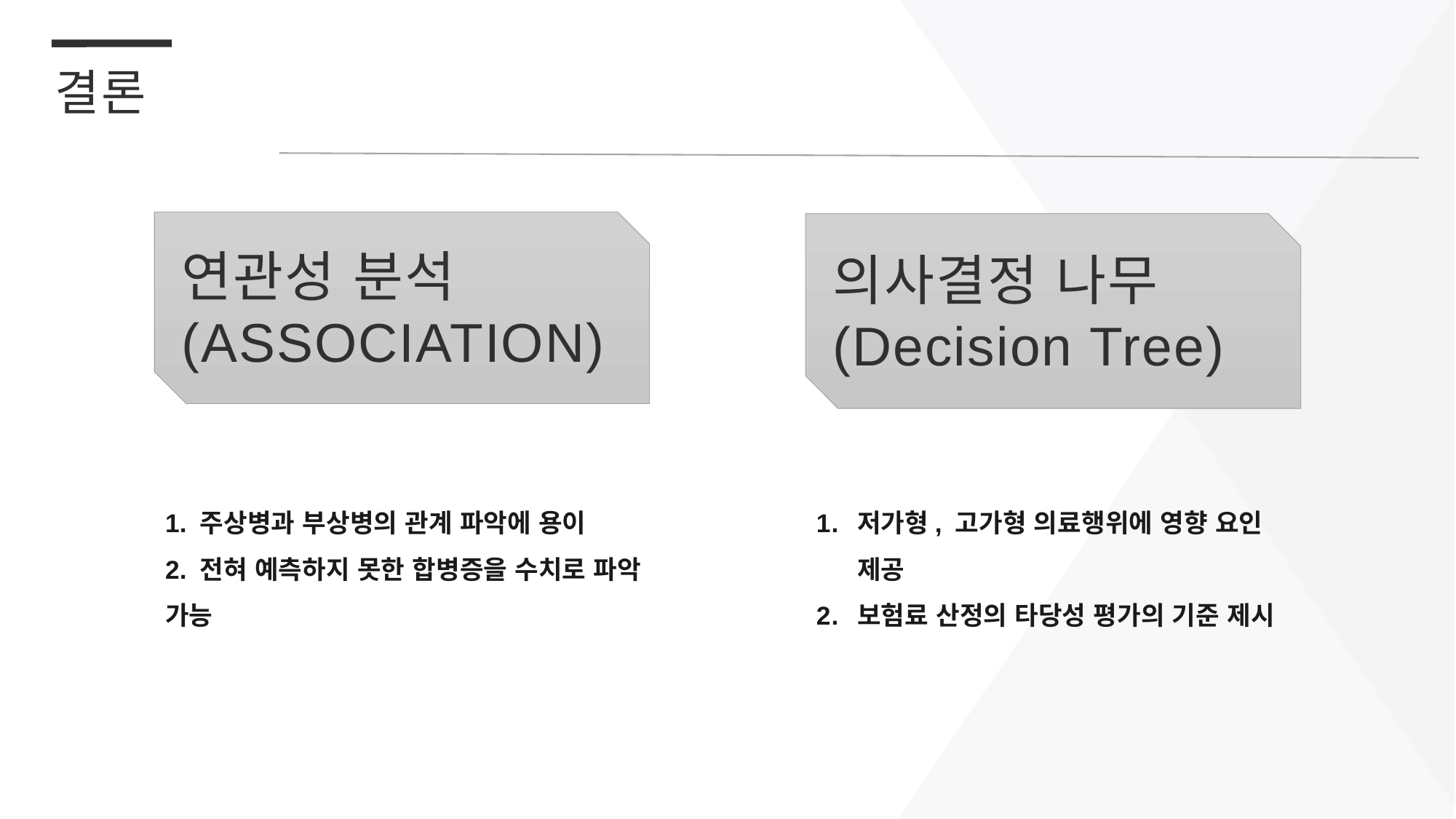

결론
연관성 분석(ASSOCIATION)
의사결정 나무(Decision Tree)
1. 주상병과 부상병의 관계 파악에 용이
2. 전혀 예측하지 못한 합병증을 수치로 파악 가능
저가형, 고가형 의료행위에 영향 요인 제공
보험료 산정의 타당성 평가의 기준 제시